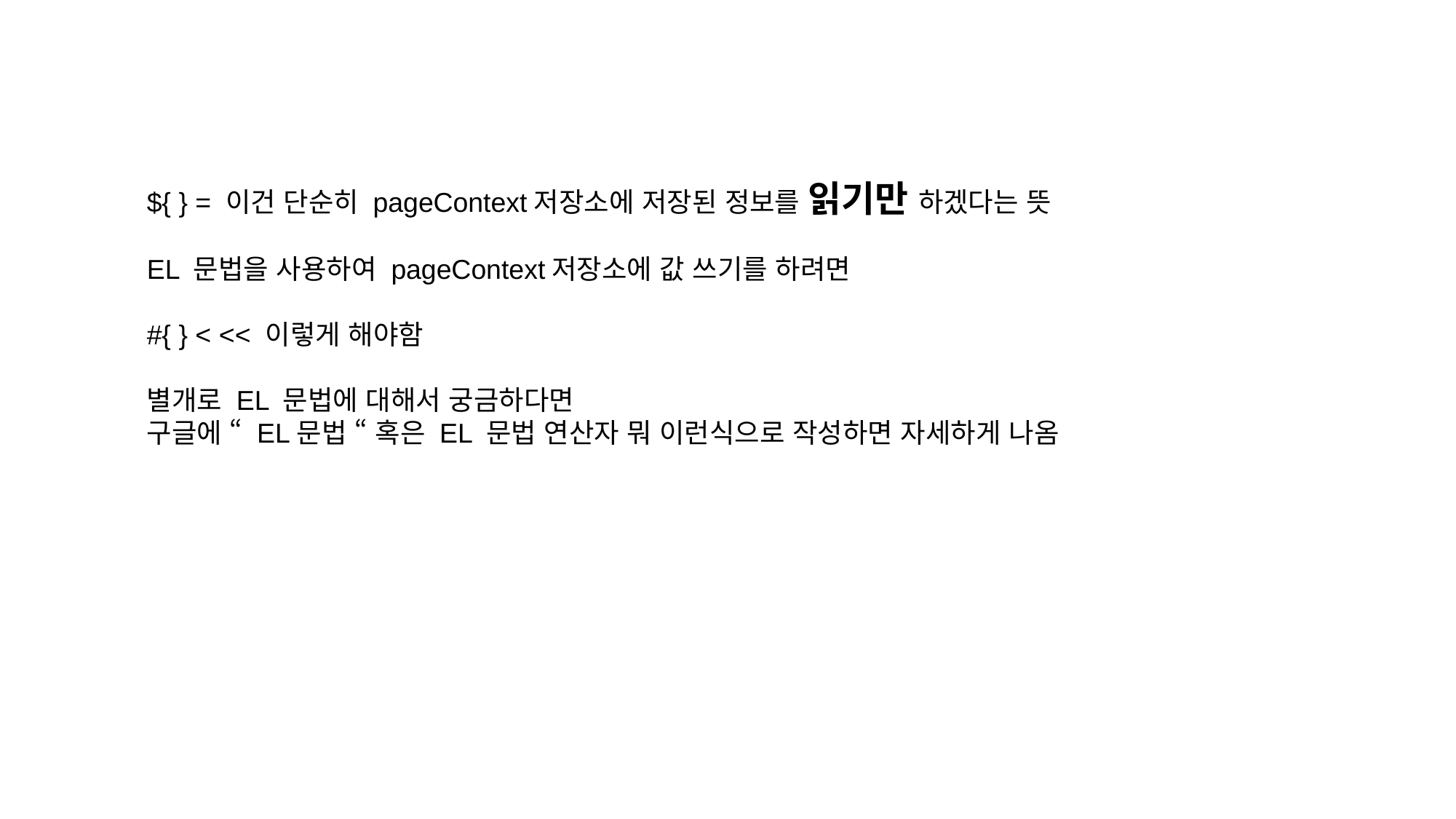

${ } = 이건 단순히 pageContext저장소에 저장된 정보를 읽기만 하겠다는 뜻

EL 문법을 사용하여 pageContext저장소에 값 쓰기를 하려면

#{ } < << 이렇게 해야함

별개로 EL 문법에 대해서 궁금하다면
구글에 “ EL문법 “ 혹은 EL 문법 연산자 뭐 이런식으로 작성하면 자세하게 나옴